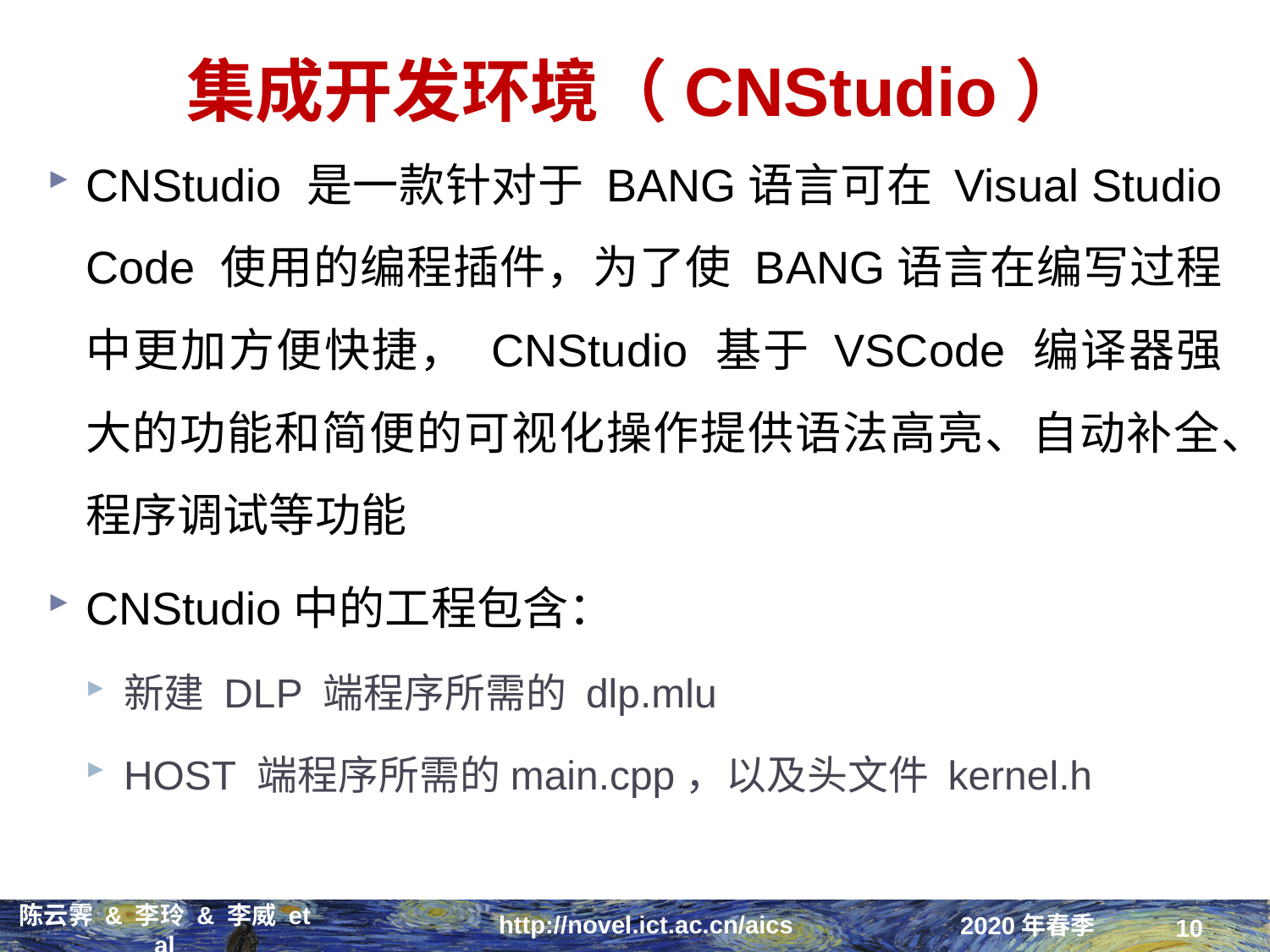

# 集成开发环境（CNStudio）
CNStudio 是一款针对于 BANG语言可在 Visual Studio Code 使用的编程插件，为了使 BANG语言在编写过程中更加方便快捷， CNStudio 基于 VSCode 编译器强大的功能和简便的可视化操作提供语法高亮、自动补全、程序调试等功能
CNStudio中的工程包含：
新建 DLP 端程序所需的 dlp.mlu
HOST 端程序所需的main.cpp，以及头文件 kernel.h
10